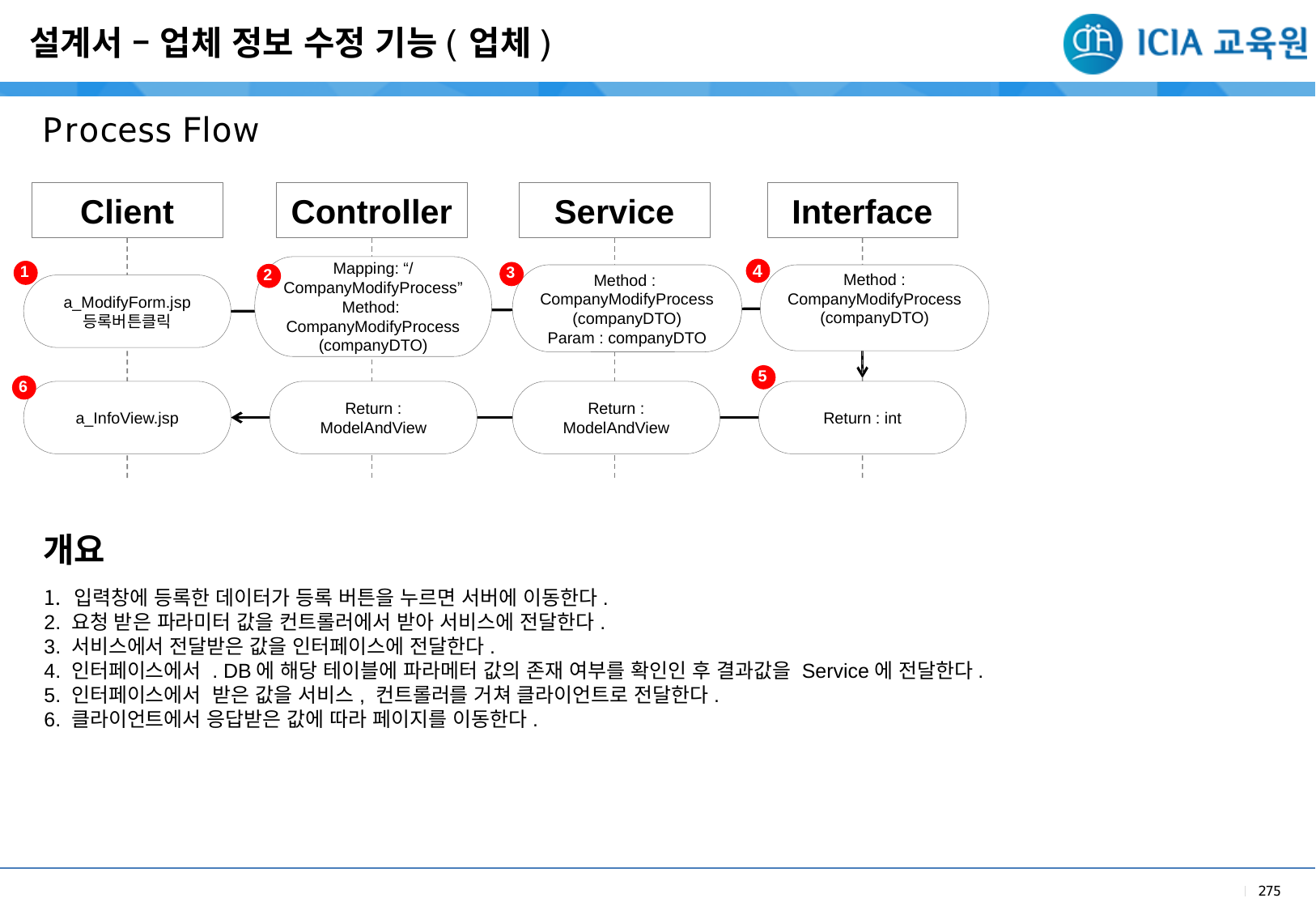

설계서 – 업체 정보 수정 기능(업체)
Process Flow
Client
Controller
Service
Interface
MemberLoginForm.jsp
4

1

3

Mapping: “/CompanyModifyProcess” Method:
CompanyModifyProcess
(companyDTO)
2

Method :
CompanyModifyProcess
(companyDTO)
Param : companyDTO
Method :
CompanyModifyProcess
(companyDTO)

a_ModifyForm.jsp
등록버튼클릭
5

6

a_InfoView.jsp
Return : ModelAndView
Return : ModelAndView
Return : int
개요
입력창에 등록한 데이터가 등록 버튼을 누르면 서버에 이동한다.
2. 요청 받은 파라미터 값을 컨트롤러에서 받아 서비스에 전달한다.
3. 서비스에서 전달받은 값을 인터페이스에 전달한다.
4. 인터페이스에서 . DB에 해당 테이블에 파라메터 값의 존재 여부를 확인인 후 결과값을 Service에 전달한다.
5. 인터페이스에서  받은 값을 서비스, 컨트롤러를 거쳐 클라이언트로 전달한다.
6. 클라이언트에서 응답받은 값에 따라 페이지를 이동한다.